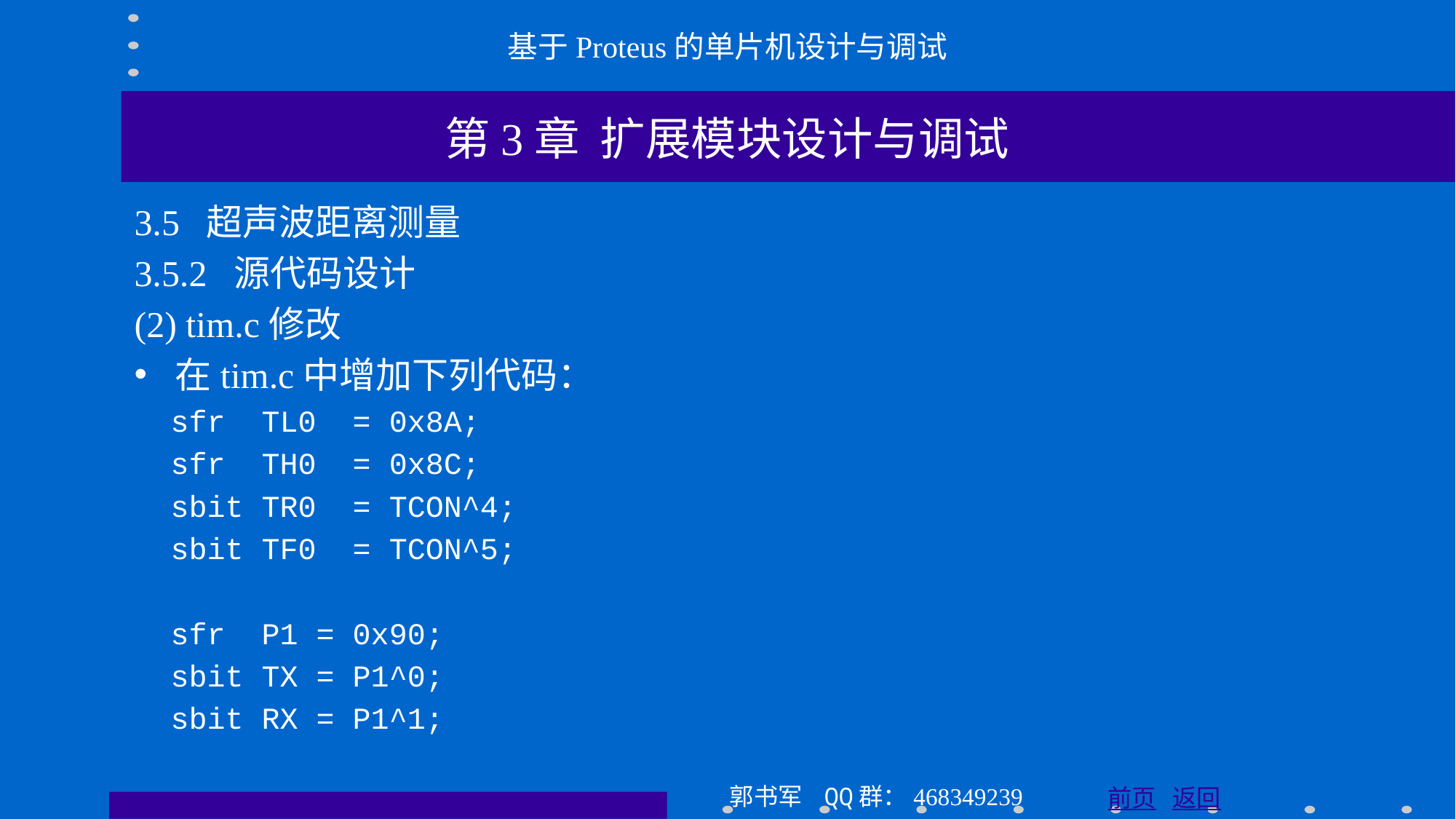

基于Proteus的单片机设计与调试
第3章  扩展模块设计与调试
3.5  超声波距离测量
3.5.2  源代码设计
(2) tim.c修改
在tim.c中增加下列代码：
  sfr  TL0  = 0x8A;
  sfr  TH0  = 0x8C;
  sbit TR0  = TCON^4;
  sbit TF0  = TCON^5;

  sfr  P1 = 0x90;
  sbit TX = P1^0;
  sbit RX = P1^1;

郭书军   QQ群：468349239
前页   返回